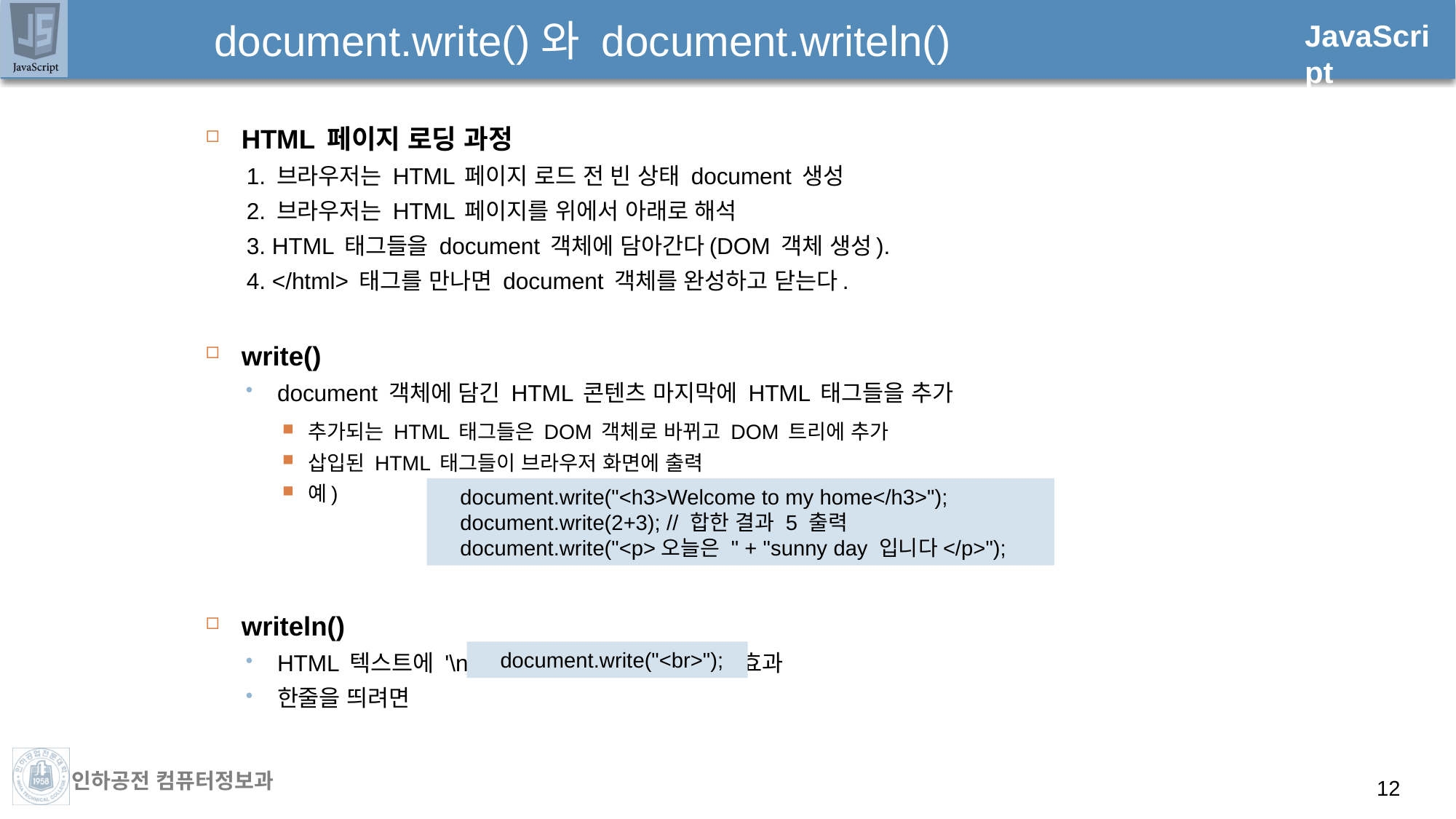

# document.write()와 document.writeln()
HTML 페이지 로딩 과정
1. 브라우저는 HTML 페이지 로드 전 빈 상태 document 생성
2. 브라우저는 HTML 페이지를 위에서 아래로 해석
3. HTML 태그들을 document 객체에 담아간다(DOM 객체 생성).
4. </html> 태그를 만나면 document 객체를 완성하고 닫는다.

write()
document 객체에 담긴 HTML 콘텐츠 마지막에 HTML 태그들을 추가
추가되는 HTML 태그들은 DOM 객체로 바뀌고 DOM 트리에 추가
삽입된 HTML 태그들이 브라우저 화면에 출력
예)

writeln()
HTML 텍스트에 '\n'을 덧붙여 출력. 한 칸 띄는 효과
한줄을 띄려면

document.write("<h3>Welcome to my home</h3>");
document.write(2+3); // 합한 결과 5 출력
document.write("<p>오늘은 " + "sunny day 입니다</p>");
document.write("<br>");